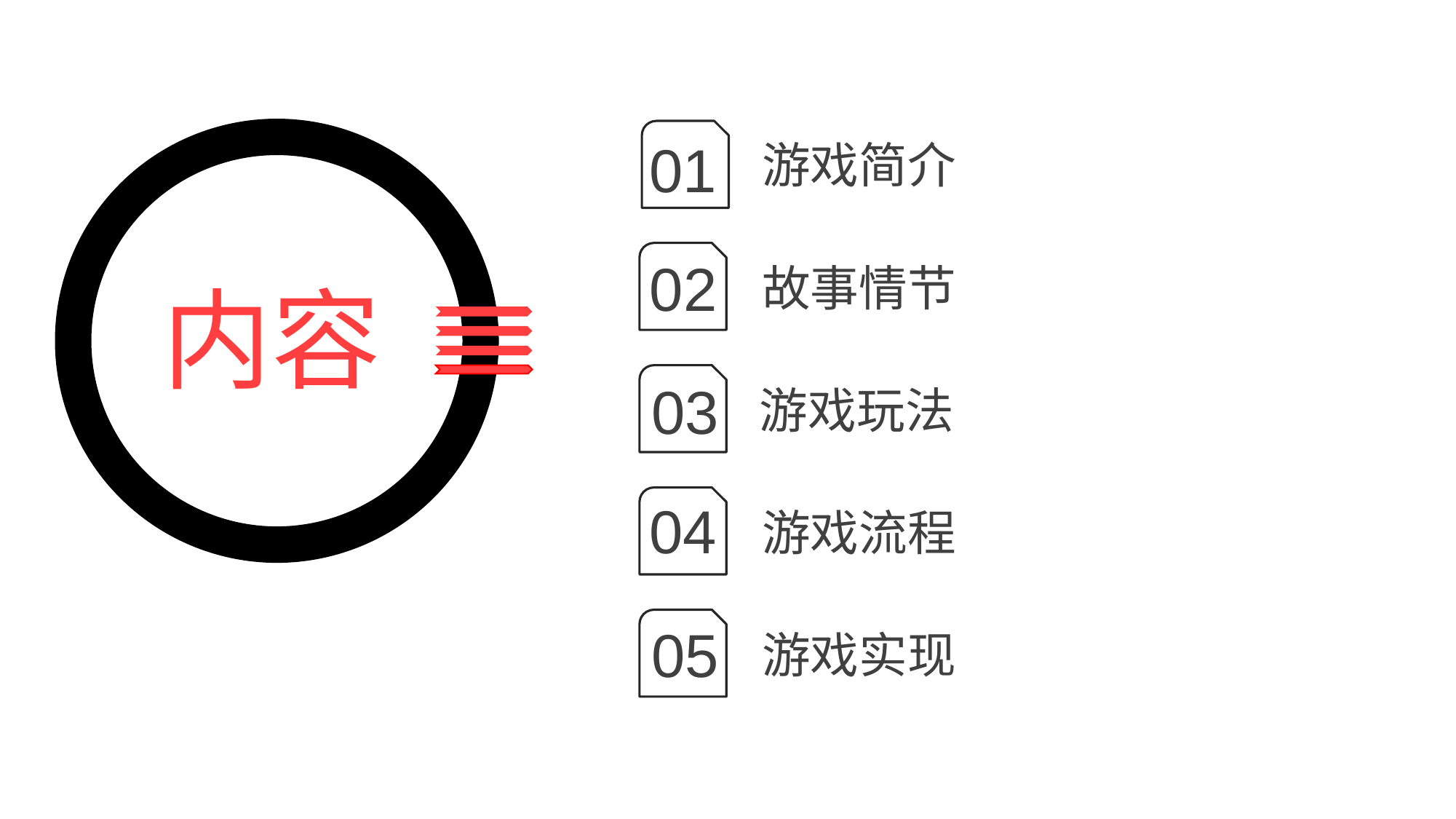

01
游戏简介

02
故事情节
内容

03
游戏玩法

04
游戏流程

05
游戏实现
2